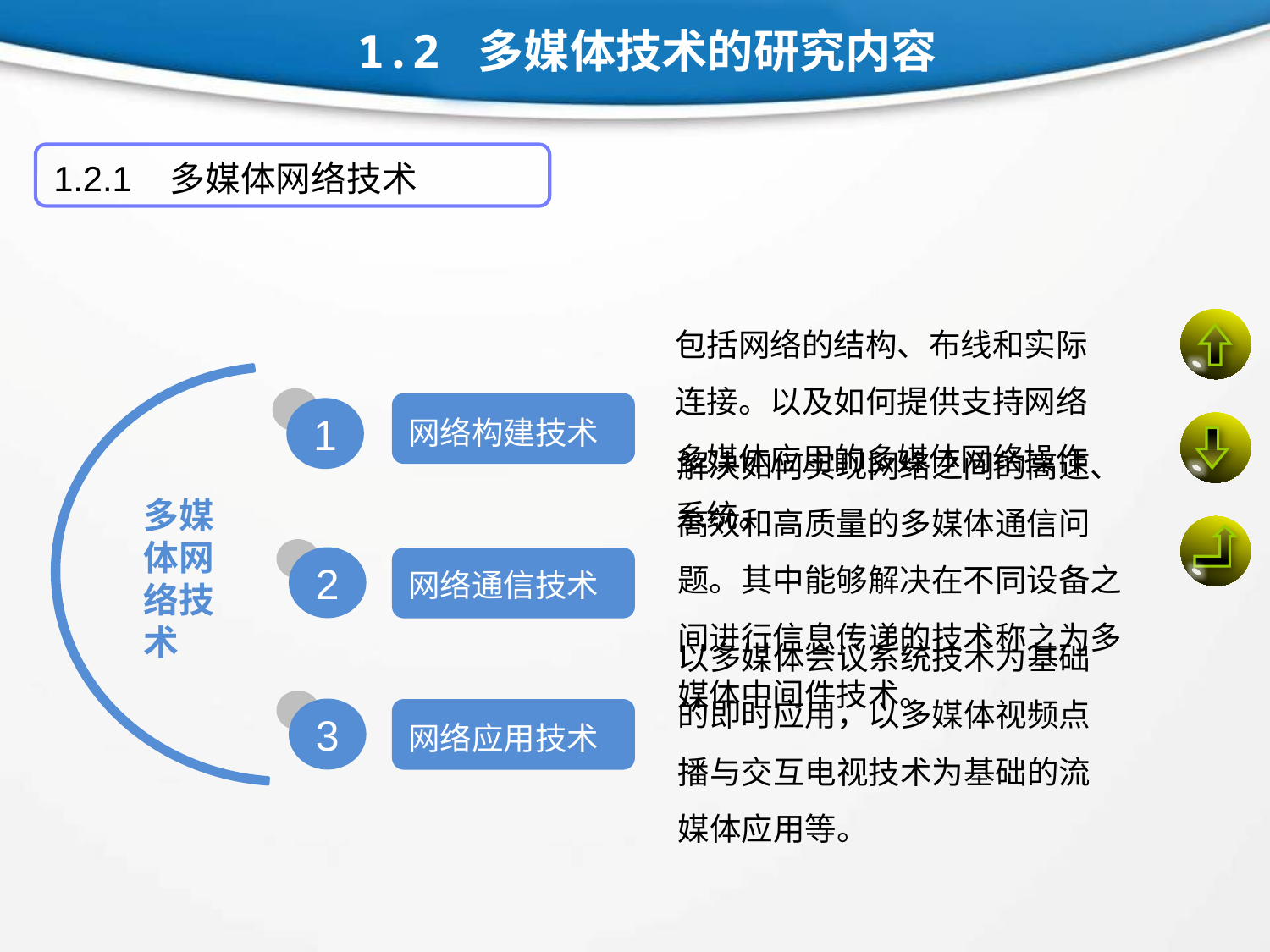

1.2 多媒体技术的研究内容

1.2.1   多媒体网络技术
包括网络的结构、布线和实际连接。以及如何提供支持网络多媒体应用的多媒体网络操作系统。

1

网络构建技术

解决如何实现网络之间的高速、高效和高质量的多媒体通信问题。其中能够解决在不同设备之间进行信息传递的技术称之为多媒体中间件技术。
多媒
体网络技术

2

网络通信技术
以多媒体会议系统技术为基础的即时应用，以多媒体视频点播与交互电视技术为基础的流媒体应用等。

3

网络应用技术